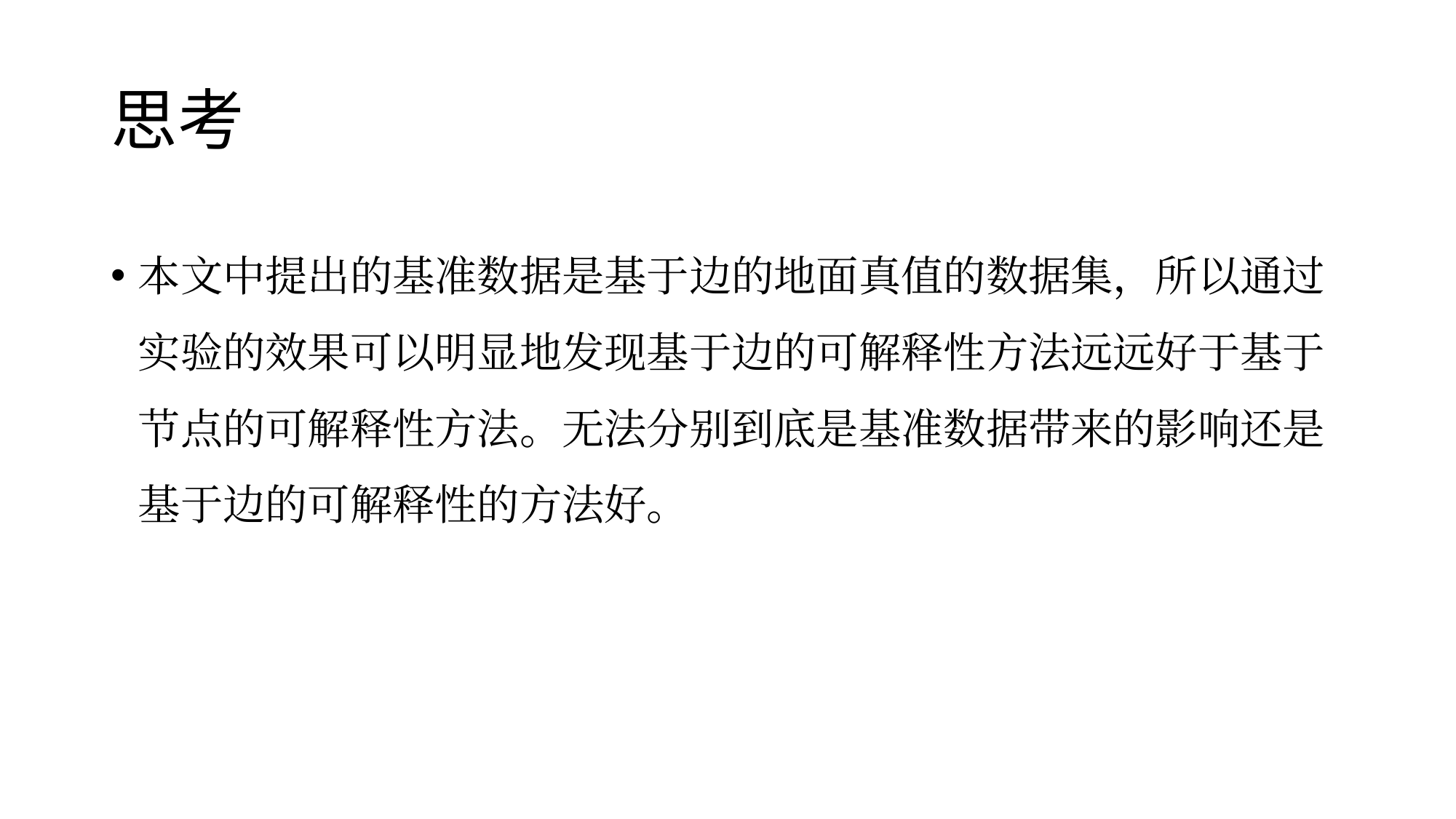

# 思考
本文中提出的基准数据是基于边的地面真值的数据集，所以通过实验的效果可以明显地发现基于边的可解释性方法远远好于基于节点的可解释性方法。无法分别到底是基准数据带来的影响还是基于边的可解释性的方法好。